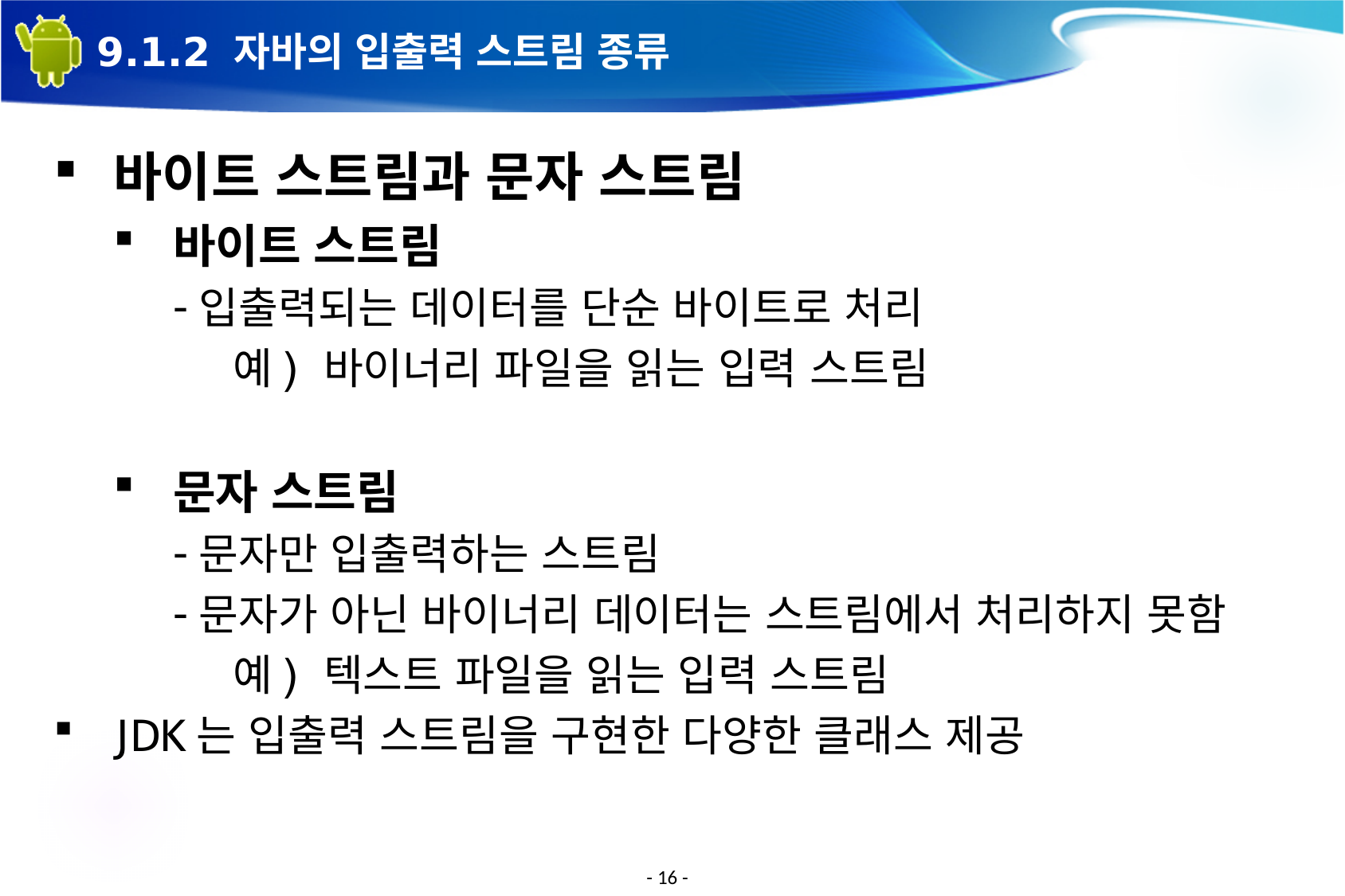

16
# 9.1.2 자바의 입출력 스트림 종류
바이트 스트림과 문자 스트림
바이트 스트림
-입출력되는 데이터를 단순 바이트로 처리
예) 바이너리 파일을 읽는 입력 스트림

문자 스트림
-문자만 입출력하는 스트림
-문자가 아닌 바이너리 데이터는 스트림에서 처리하지 못함
예) 텍스트 파일을 읽는 입력 스트림
JDK는 입출력 스트림을 구현한 다양한 클래스 제공